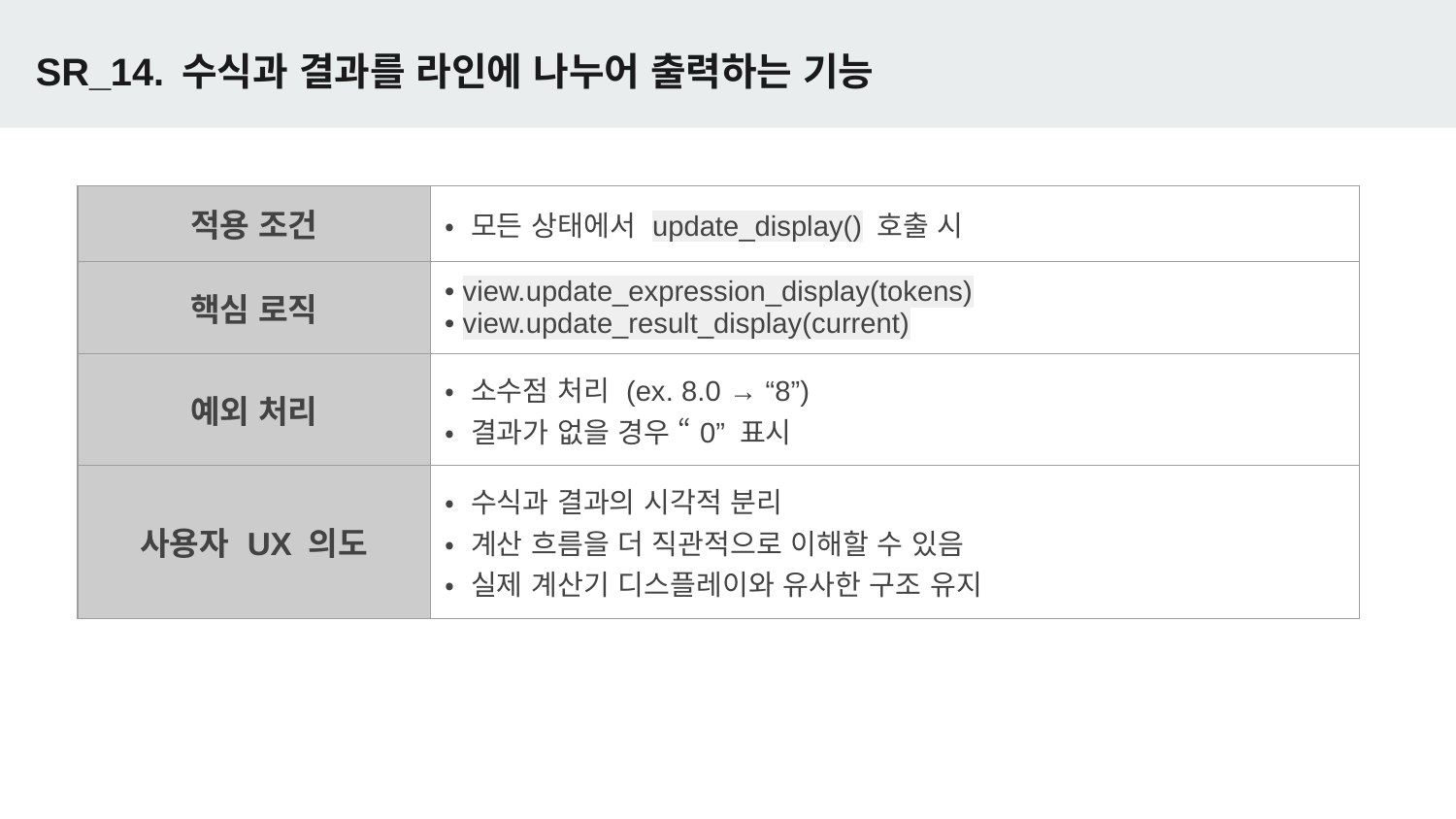

# SR_14. 수식과 결과를 라인에 나누어 출력하는 기능
| 적용 조건 | • 모든 상태에서 update\_display() 호출 시 |
| --- | --- |
| 핵심 로직 | • view.update\_expression\_display(tokens) • view.update\_result\_display(current) |
| 예외 처리 | • 소수점 처리 (ex. 8.0 → “8”) • 결과가 없을 경우 “0” 표시 |
| 사용자 UX 의도 | • 수식과 결과의 시각적 분리 • 계산 흐름을 더 직관적으로 이해할 수 있음 • 실제 계산기 디스플레이와 유사한 구조 유지 |